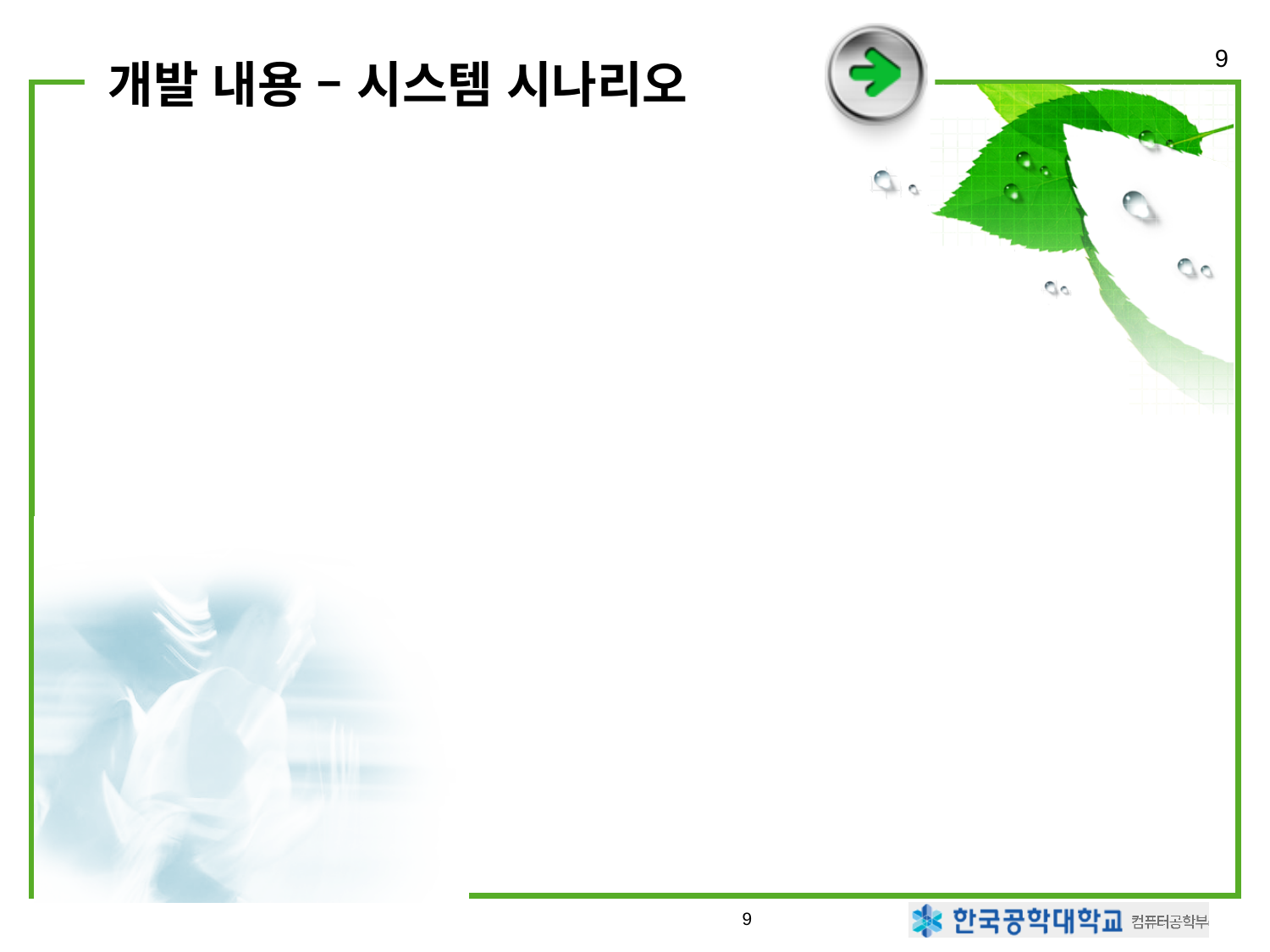

9
# 개발 내용 – 시스템 시나리오